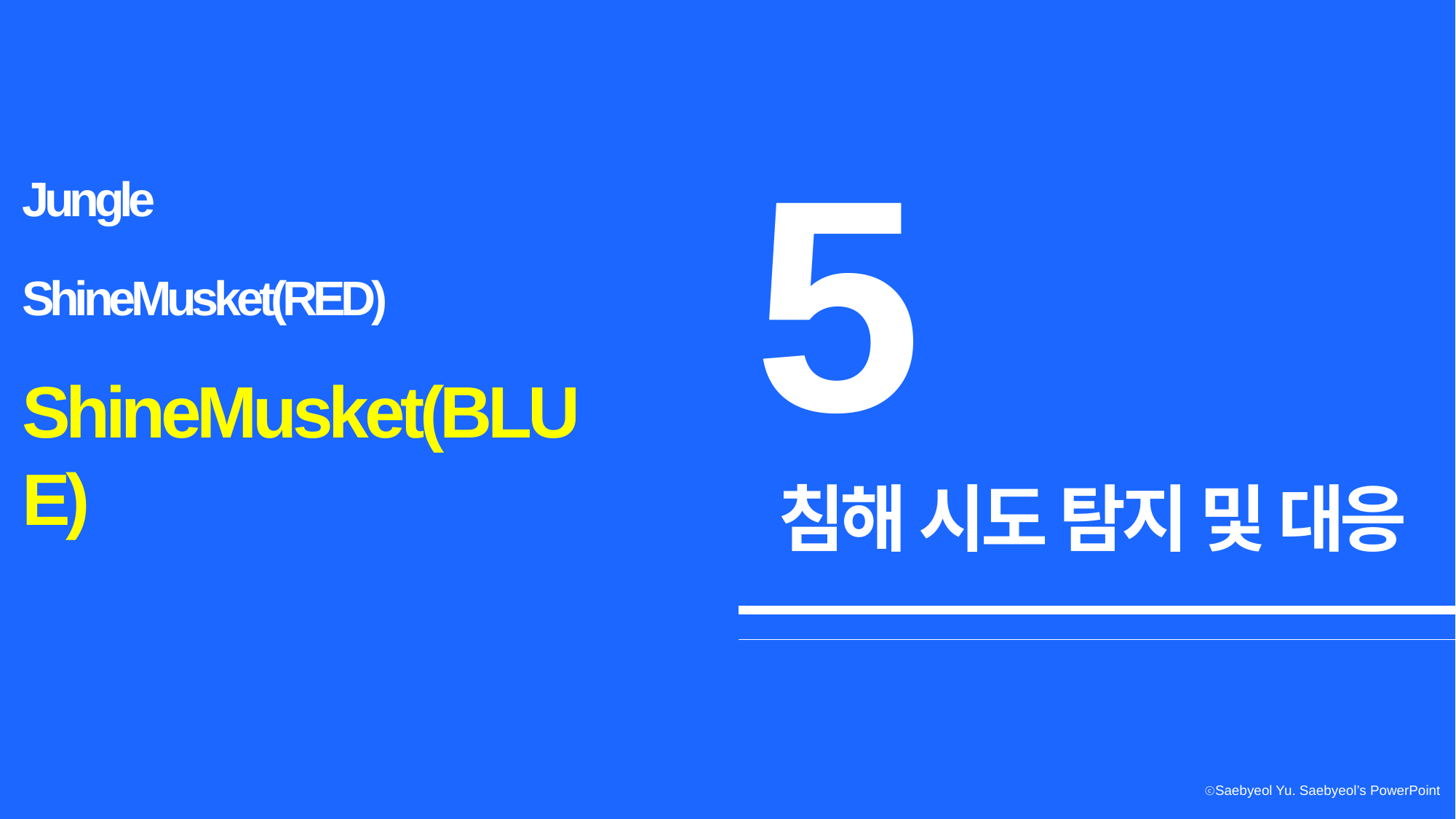

5
침해 시도 탐지 및 대응
Jungle
ShineMusket(RED)
ShineMusket(BLUE)